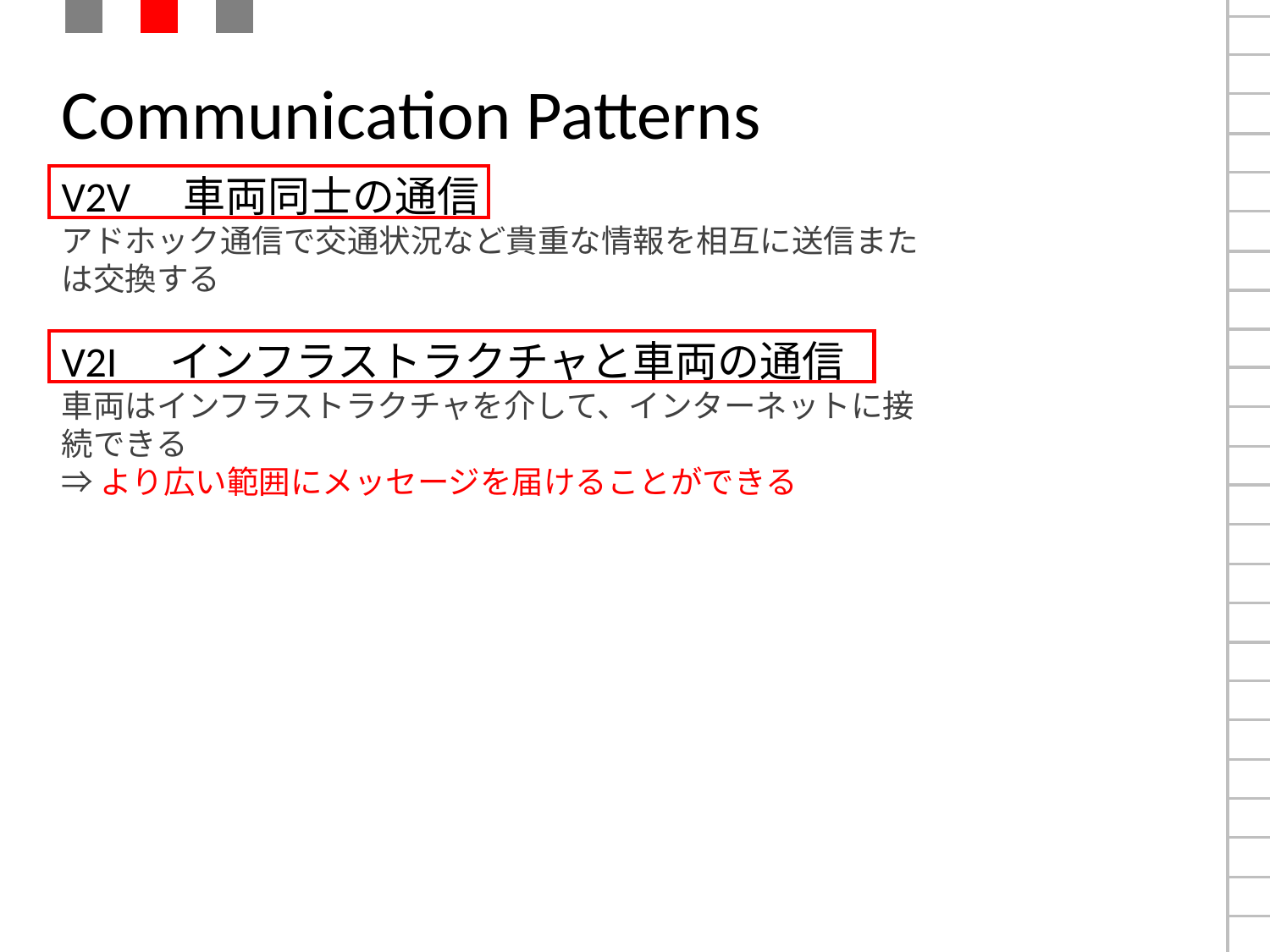

# Communication Patterns
V2V　車両同士の通信
アドホック通信で交通状況など貴重な情報を相互に送信または交換する

V2I　インフラストラクチャと車両の通信
車両はインフラストラクチャを介して、インターネットに接続できる
⇒より広い範囲にメッセージを届けることができる